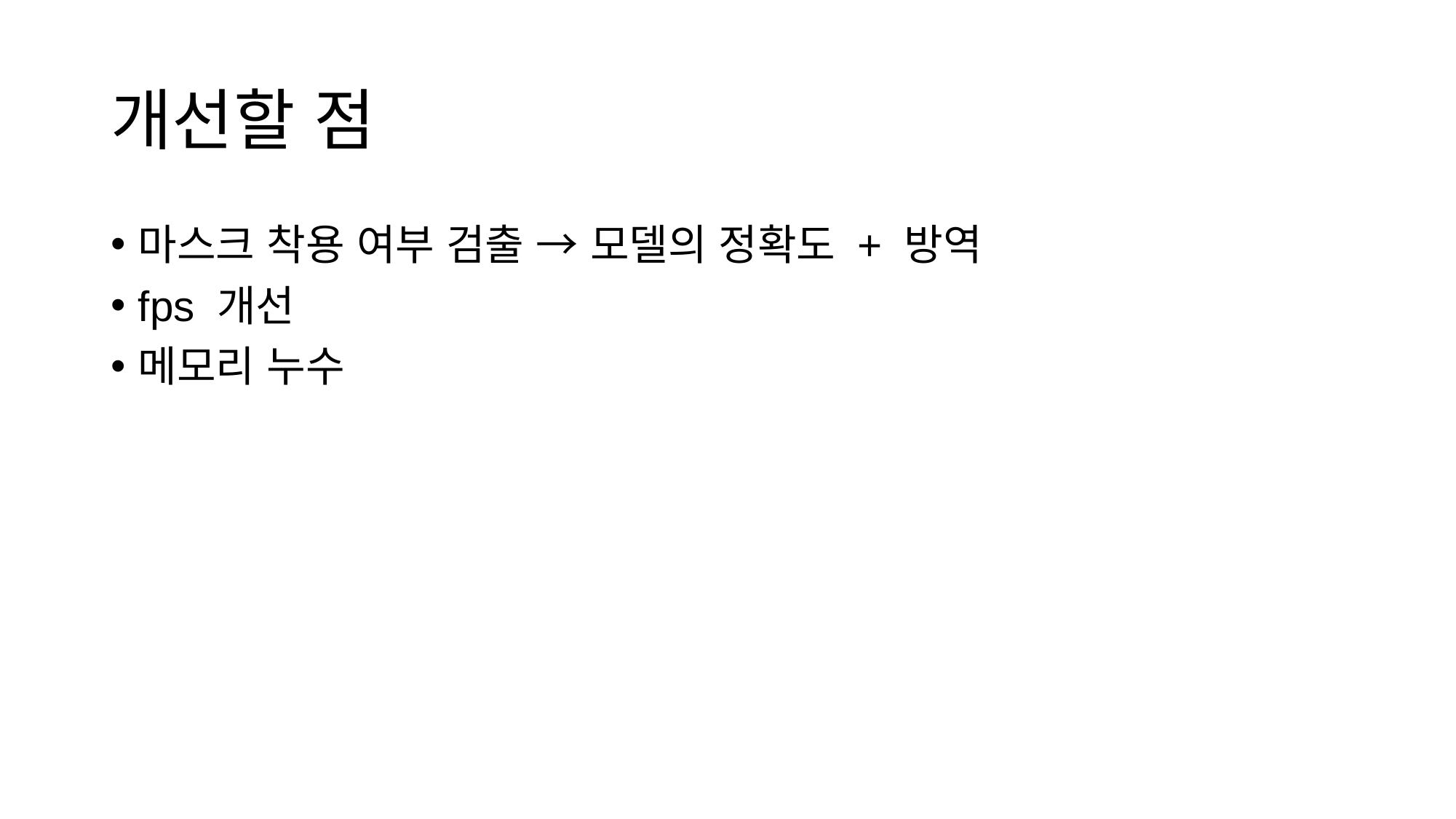

# 개선할 점
마스크 착용 여부 검출 → 모델의 정확도 + 방역
fps 개선
메모리 누수